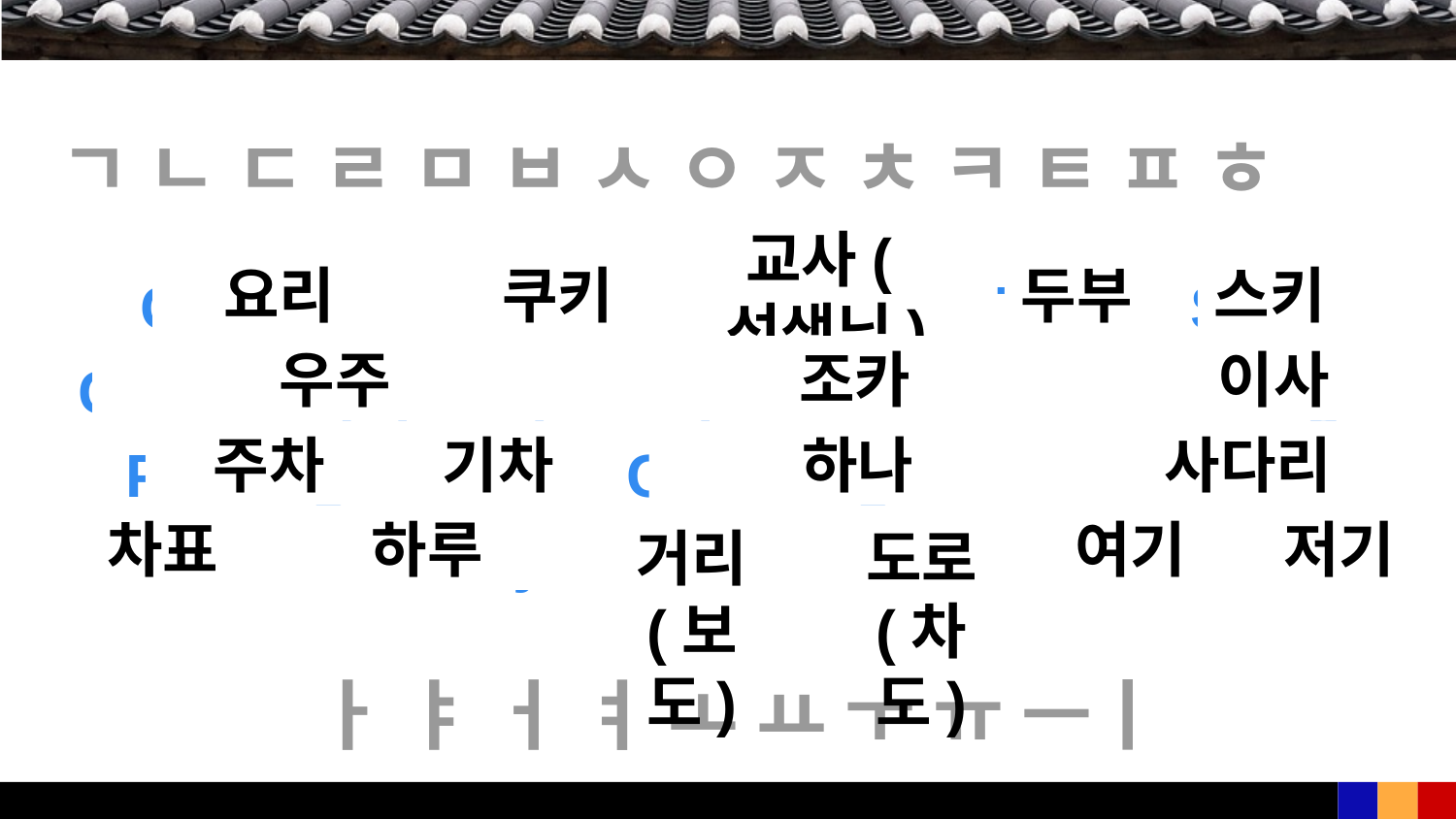

ㄱ ㄴ ㄷ ㄹ ㅁ ㅂ ㅅ ㅇ ㅈ ㅊ ㅋ ㅌ ㅍ ㅎ
Cooking    Cookie    Teacher   Tofu    Ski    Cosmos (Space)    Nephew / Niece    Moving    Parking    Train    Counting One    Ladder    Ticket    One day    Street    Road    Here  There
요리
쿠키
교사(선생님)
두부
스키
우주
조카
이사
주차
기차
하나
사다리
차표
하루
거리
(보도)
도로
(차도)
여기
저기
ㅏ ㅑ ㅓ ㅕ ㅗ ㅛ ㅜ ㅠ ㅡㅣ